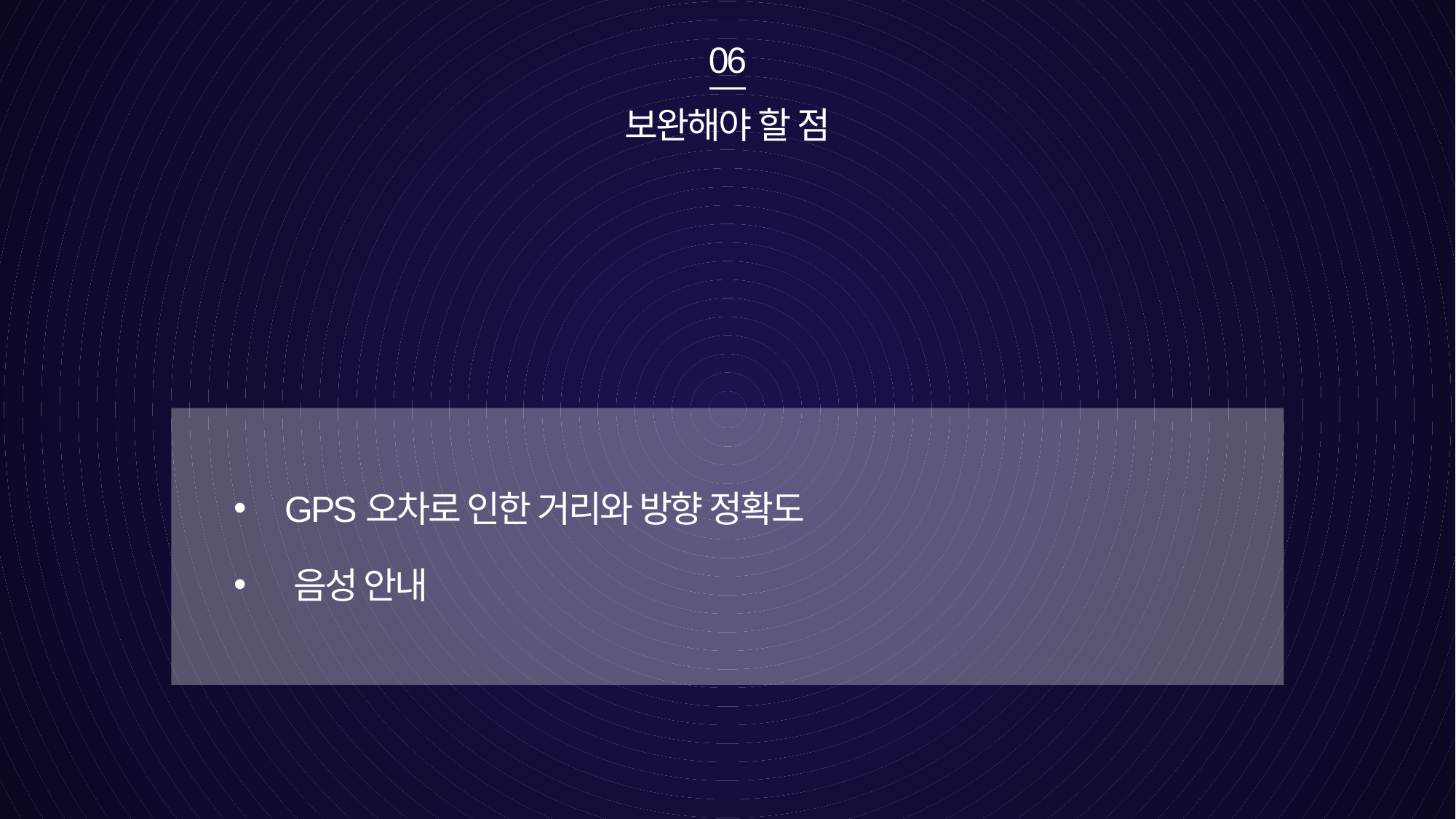

06
보완해야 할 점

 GPS오차로 인한 거리와 방향 정확도

 음성 안내